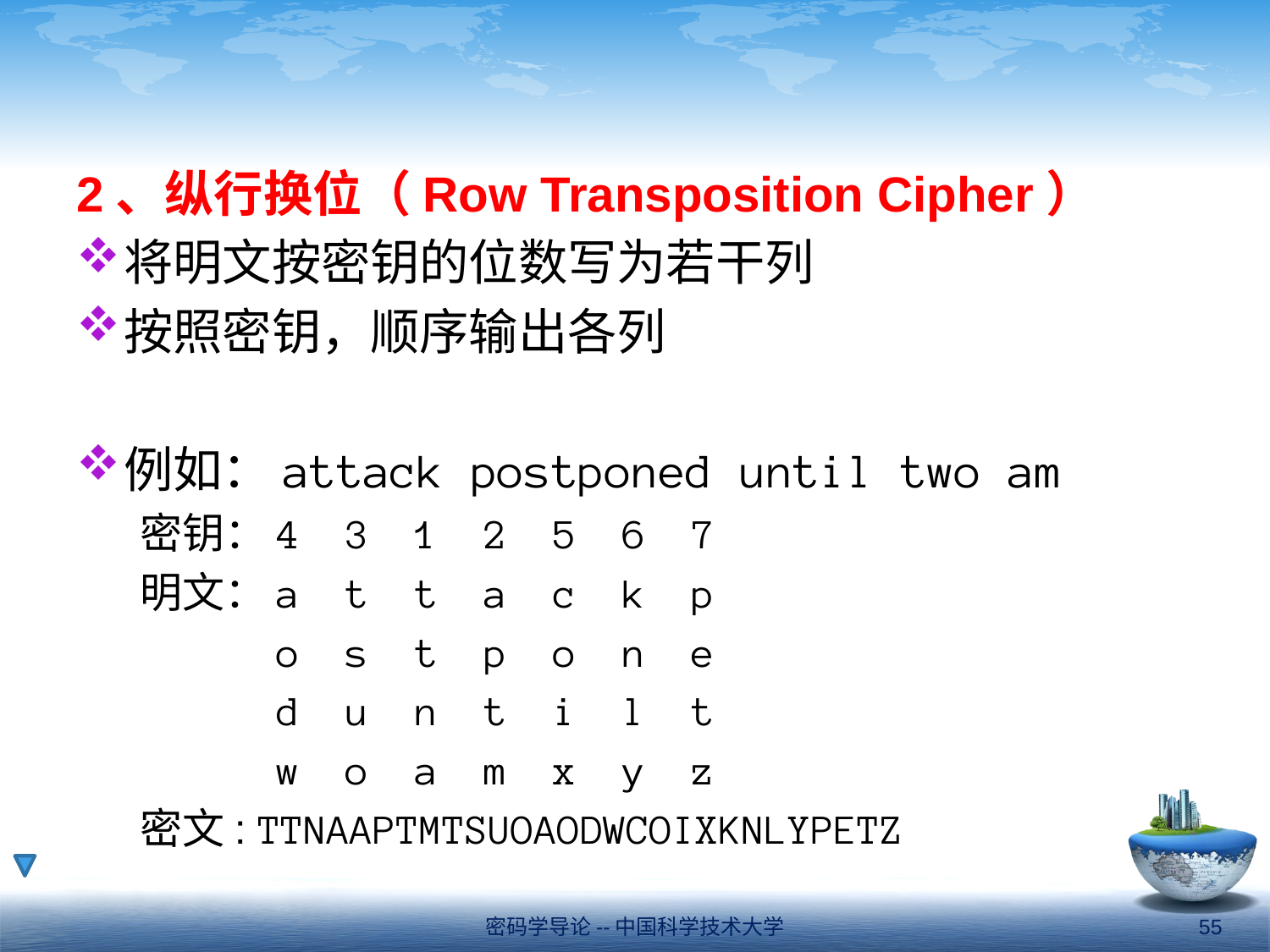

#
2、纵行换位（Row Transposition Cipher）
将明文按密钥的位数写为若干列
按照密钥，顺序输出各列

例如：attack postponed until two am
密钥：4  3  1  2  5  6  7
明文：a  t  t  a  c  k  p
　　　o  s  t  p  o  n  e
　　　d  u  n  t  i  l  t
　　　w  o  a  m  x  y  z
密文: TTNAAPTMTSUOAODWCOIXKNLYPETZ

密码学导论--中国科学技术大学
55